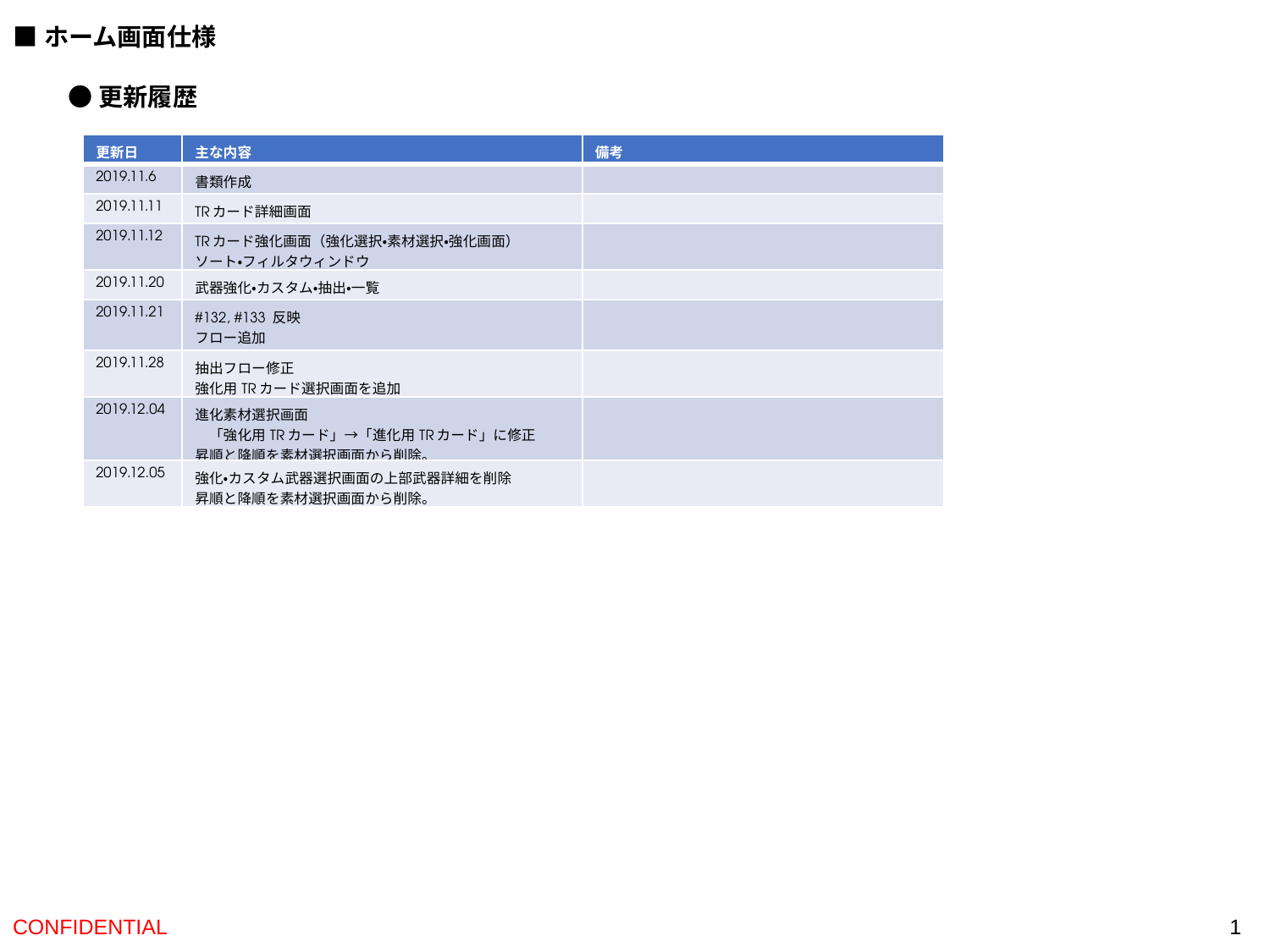

■ホーム画面仕様
●更新履歴
| 更新日 | 主な内容 | 備考 |
| --- | --- | --- |
| 2019.11.6 | 書類作成 |  |
| 2019.11.11 | TRカード詳細画面 |  |
| 2019.11.12 | TRカード強化画面（強化選択・素材選択・強化画面） ソート・フィルタウィンドウ |  |
| 2019.11.20 | 武器強化・カスタム・抽出・一覧 |  |
| 2019.11.21 | #132, #133 反映 フロー追加 |  |
| 2019.11.28 | 抽出フロー修正 強化用TRカード選択画面を追加 |  |
| 2019.12.04 | 進化素材選択画面 　「強化用TRカード」→「進化用TRカード」に修正 昇順と降順を素材選択画面から削除。 |  |
| 2019.12.05 | 強化・カスタム武器選択画面の上部武器詳細を削除 昇順と降順を素材選択画面から削除。 |  |
1
CONFIDENTIAL